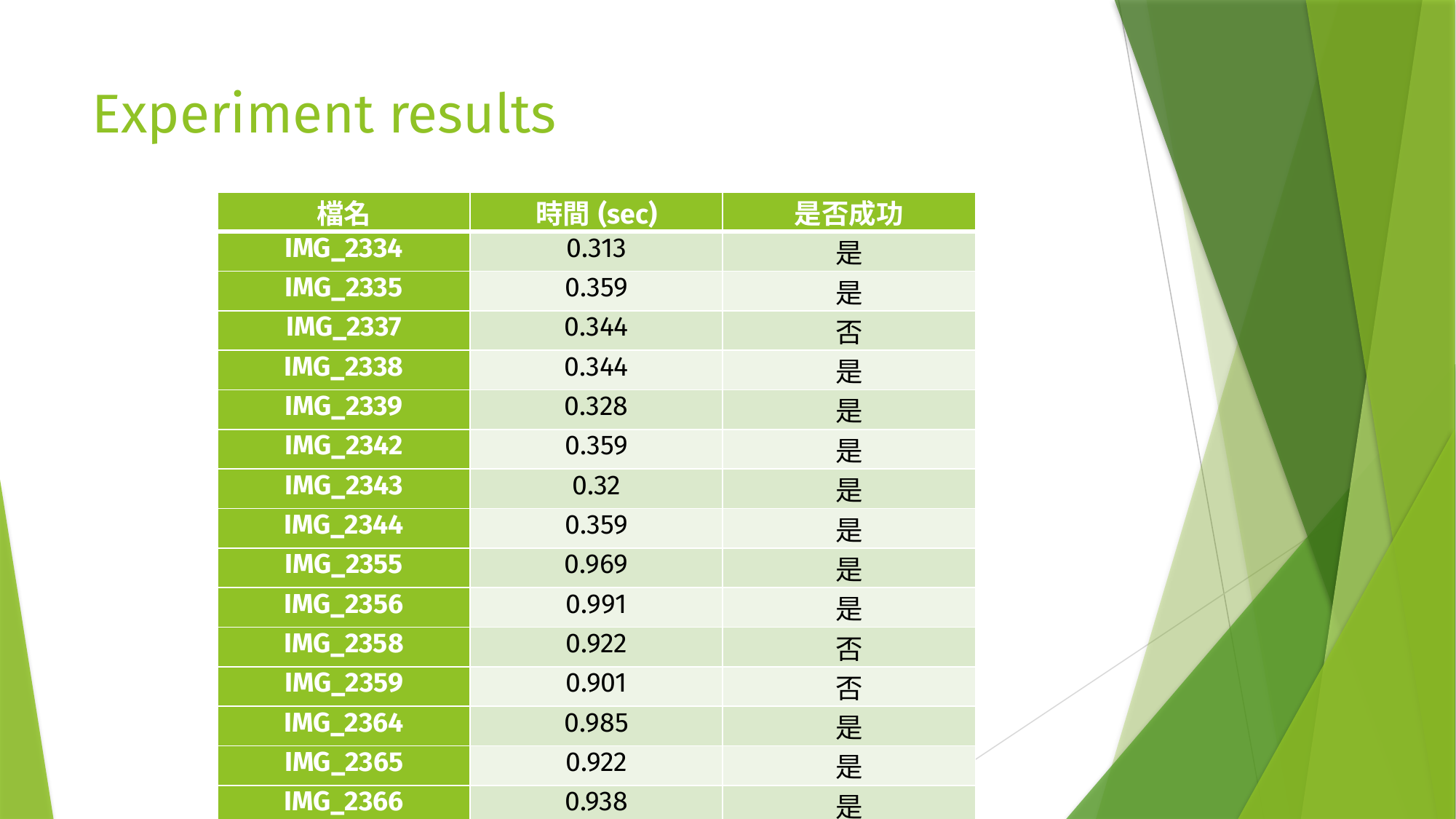

# Experiment results
| 檔名 | 時間(sec) | 是否成功 |
| --- | --- | --- |
| IMG\_2334 | 0.313 | 是 |
| IMG\_2335 | 0.359 | 是 |
| IMG\_2337 | 0.344 | 否 |
| IMG\_2338 | 0.344 | 是 |
| IMG\_2339 | 0.328 | 是 |
| IMG\_2342 | 0.359 | 是 |
| IMG\_2343 | 0.32 | 是 |
| IMG\_2344 | 0.359 | 是 |
| IMG\_2355 | 0.969 | 是 |
| IMG\_2356 | 0.991 | 是 |
| IMG\_2358 | 0.922 | 否 |
| IMG\_2359 | 0.901 | 否 |
| IMG\_2364 | 0.985 | 是 |
| IMG\_2365 | 0.922 | 是 |
| IMG\_2366 | 0.938 | 是 |